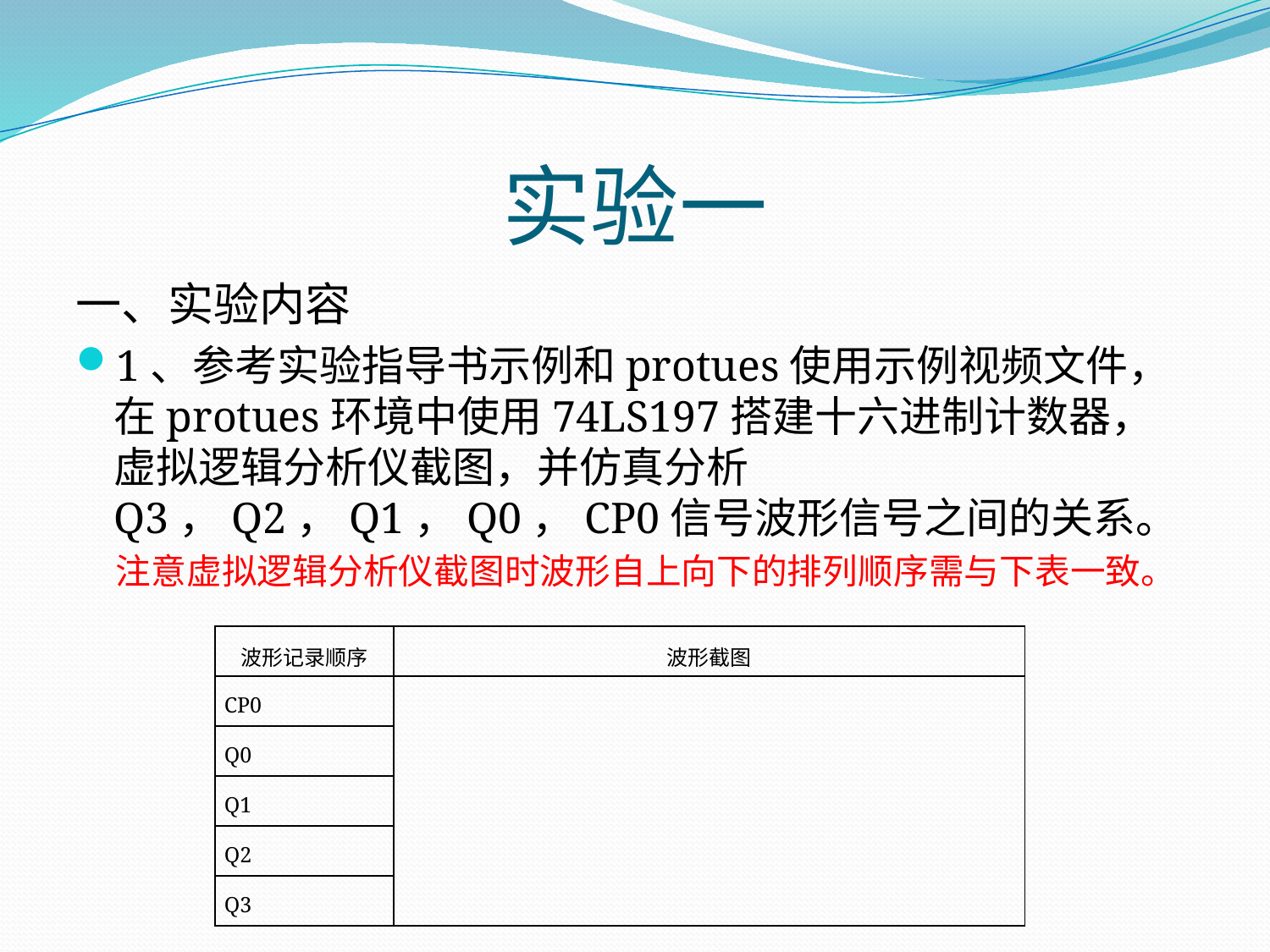

# 实验一
一、实验内容
1、参考实验指导书示例和protues使用示例视频文件，在protues环境中使用74LS197搭建十六进制计数器，虚拟逻辑分析仪截图，并仿真分析Q3，Q2，Q1，Q0，CP0信号波形信号之间的关系。
    注意虚拟逻辑分析仪截图时波形自上向下的排列顺序需与下表一致。

| 波形记录顺序 | 波形截图 |
| --- | --- |
| CP0 |  |
| Q0 |  |
| Q1 |  |
| Q2 |  |
| Q3 |  |